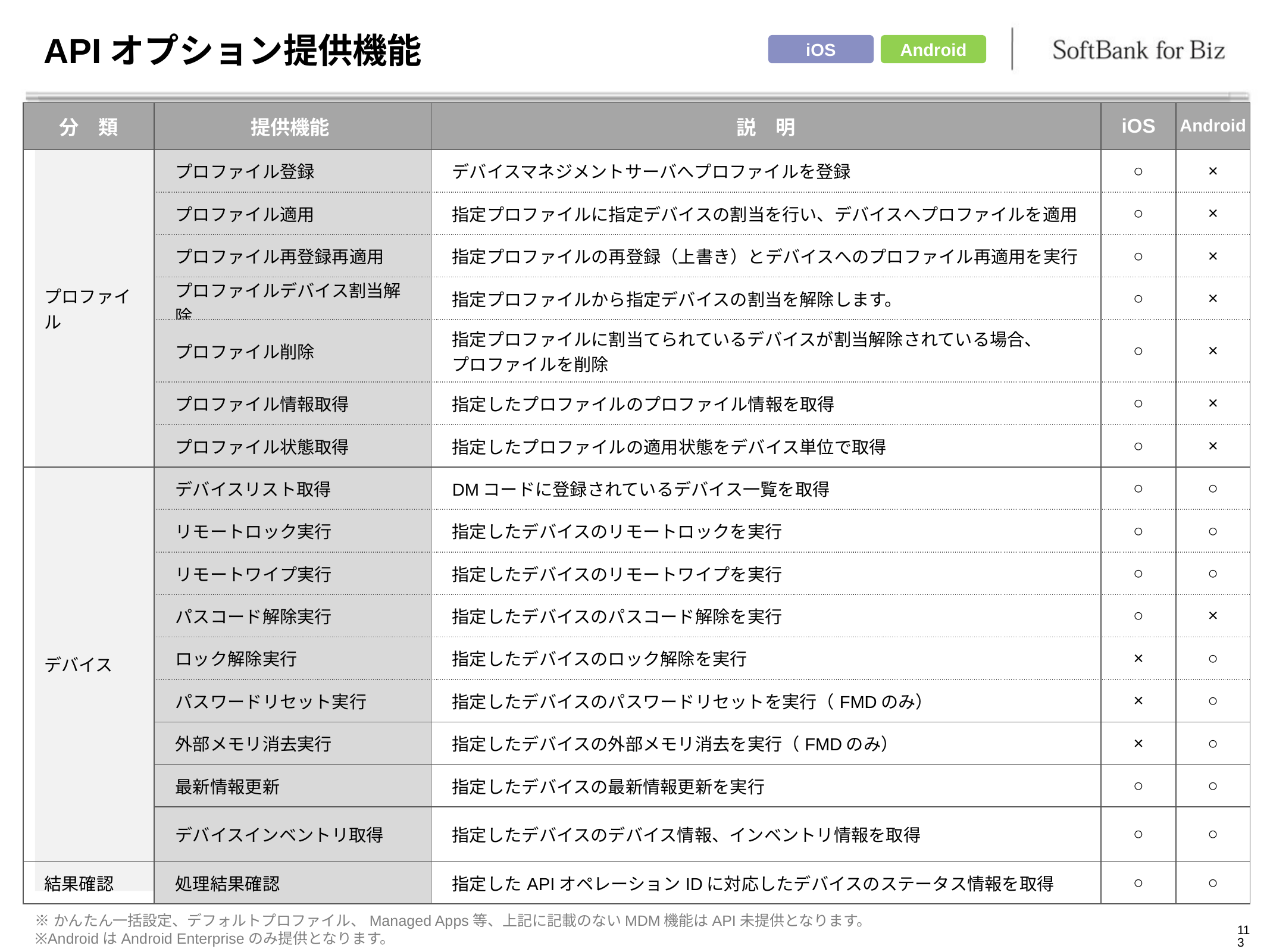

# APIオプション提供機能
iOS
Android
| 分　類 | 提供機能 | 説　明 | iOS | Android |
| --- | --- | --- | --- | --- |
| プロファイル | プロファイル登録 | デバイスマネジメントサーバへプロファイルを登録 | ○ | × |
|  | プロファイル適用 | 指定プロファイルに指定デバイスの割当を行い、デバイスへプロファイルを適用 | ○ | × |
|  | プロファイル再登録再適用 | 指定プロファイルの再登録（上書き）とデバイスへのプロファイル再適用を実行 | ○ | × |
|  | プロファイルデバイス割当解除 | 指定プロファイルから指定デバイスの割当を解除します。 | ○ | × |
|  | プロファイル削除 | 指定プロファイルに割当てられているデバイスが割当解除されている場合、 プロファイルを削除 | ○ | × |
|  | プロファイル情報取得 | 指定したプロファイルのプロファイル情報を取得 | ○ | × |
|  | プロファイル状態取得 | 指定したプロファイルの適用状態をデバイス単位で取得 | ○ | × |
| デバイス | デバイスリスト取得 | DMコードに登録されているデバイス一覧を取得 | ○ | ○ |
|  | リモートロック実行 | 指定したデバイスのリモートロックを実行 | ○ | ○ |
|  | リモートワイプ実行 | 指定したデバイスのリモートワイプを実行 | ○ | ○ |
|  | パスコード解除実行 | 指定したデバイスのパスコード解除を実行 | ○ | × |
|  | ロック解除実行 | 指定したデバイスのロック解除を実行 | × | ○ |
|  | パスワードリセット実行 | 指定したデバイスのパスワードリセットを実行（FMDのみ） | × | ○ |
|  | 外部メモリ消去実行 | 指定したデバイスの外部メモリ消去を実行（FMDのみ） | × | ○ |
|  | 最新情報更新 | 指定したデバイスの最新情報更新を実行 | ○ | ○ |
|  | デバイスインベントリ取得 | 指定したデバイスのデバイス情報、インベントリ情報を取得 | ○ | ○ |
| 結果確認 | 処理結果確認 | 指定したAPIオペレーションIDに対応したデバイスのステータス情報を取得 | ○ | ○ |
※かんたん一括設定、デフォルトプロファイル、Managed Apps等、上記に記載のないMDM機能はAPI未提供となります。
※AndroidはAndroid Enterpriseのみ提供となります。
113